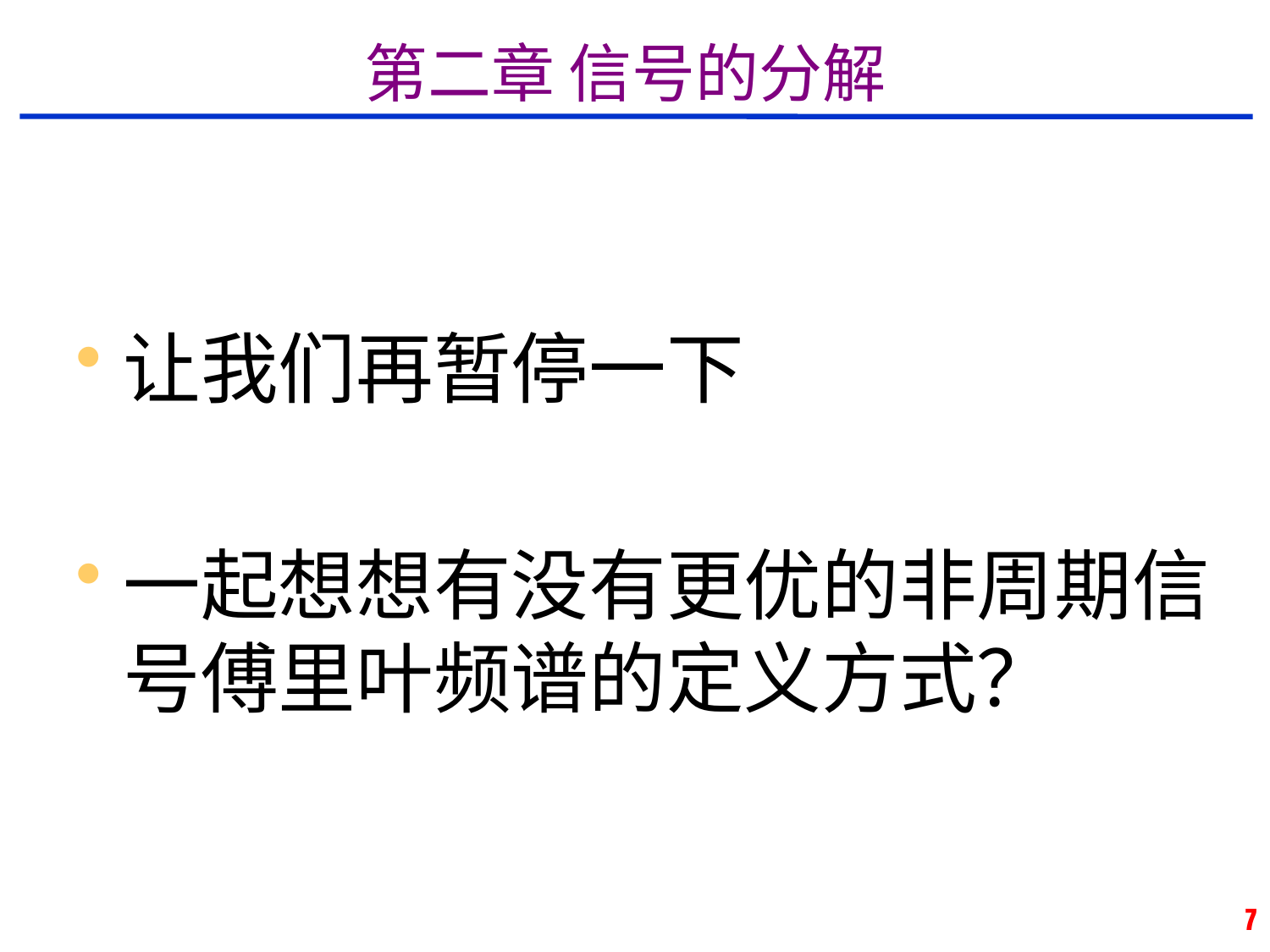

第二章 信号的分解

让我们再暂停一下

一起想想有没有更优的非周期信号傅里叶频谱的定义方式？
7